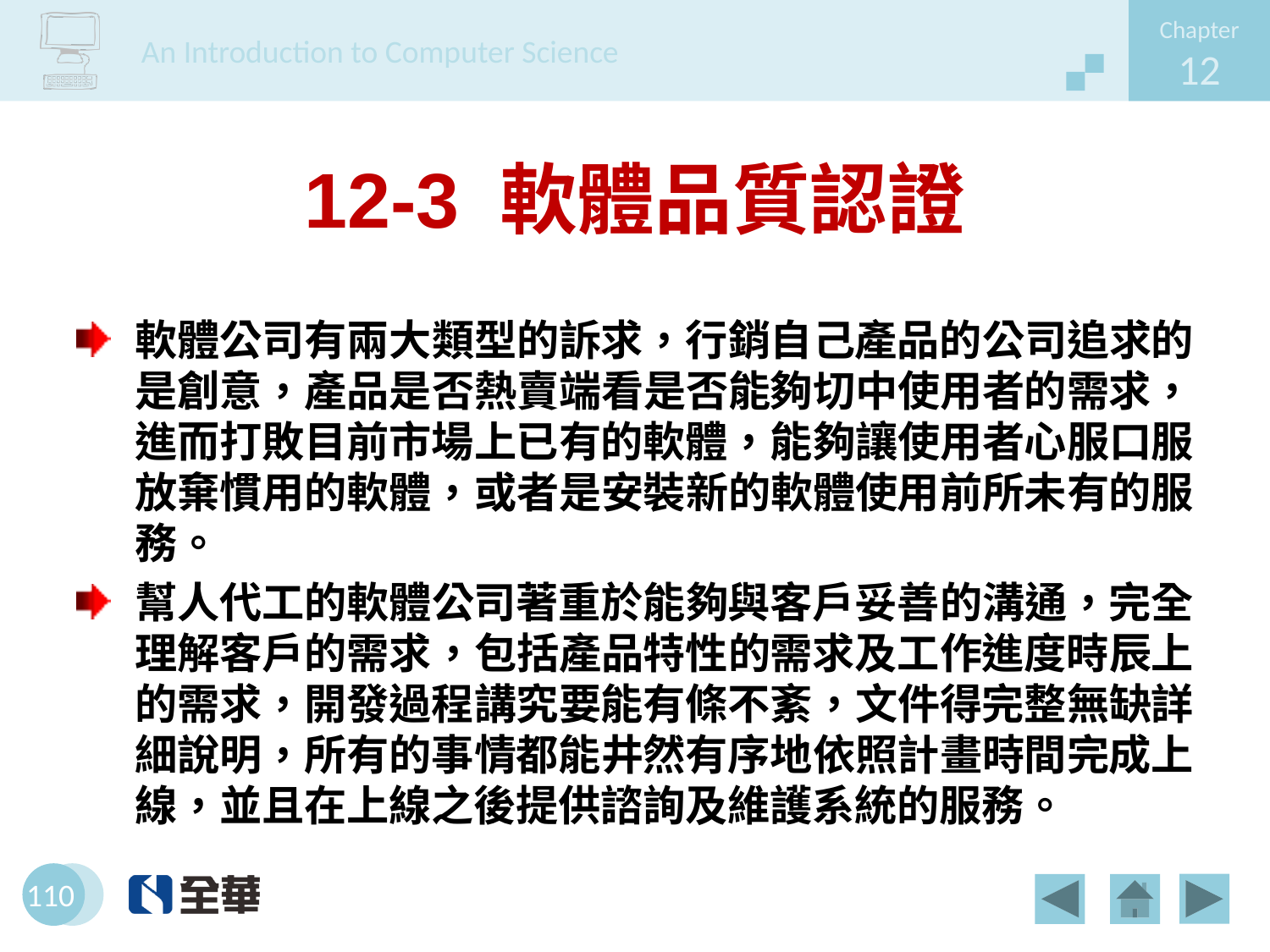

# 12-3 軟體品質認證
軟體公司有兩大類型的訴求，行銷自己產品的公司追求的是創意，產品是否熱賣端看是否能夠切中使用者的需求，進而打敗目前市場上已有的軟體，能夠讓使用者心服口服放棄慣用的軟體，或者是安裝新的軟體使用前所未有的服務。
幫人代工的軟體公司著重於能夠與客戶妥善的溝通，完全理解客戶的需求，包括產品特性的需求及工作進度時辰上的需求，開發過程講究要能有條不紊，文件得完整無缺詳細說明，所有的事情都能井然有序地依照計畫時間完成上線，並且在上線之後提供諮詢及維護系統的服務。